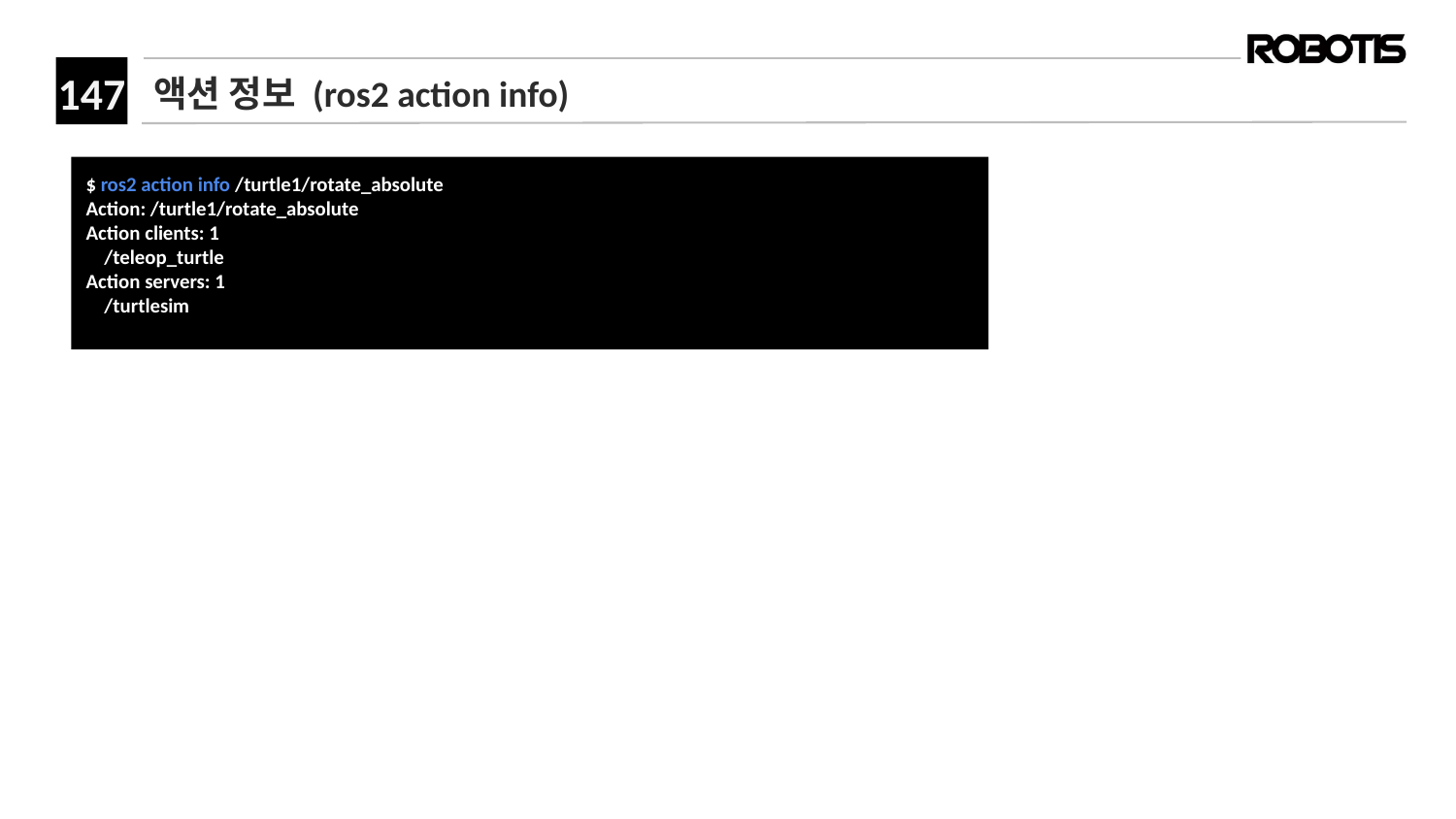

# 액션 정보 (ros2 action info)
﻿$ ros2 action info /turtle1/rotate_absolute
Action: /turtle1/rotate_absolute
Action clients: 1
    /teleop_turtle
Action servers: 1
    /turtlesim